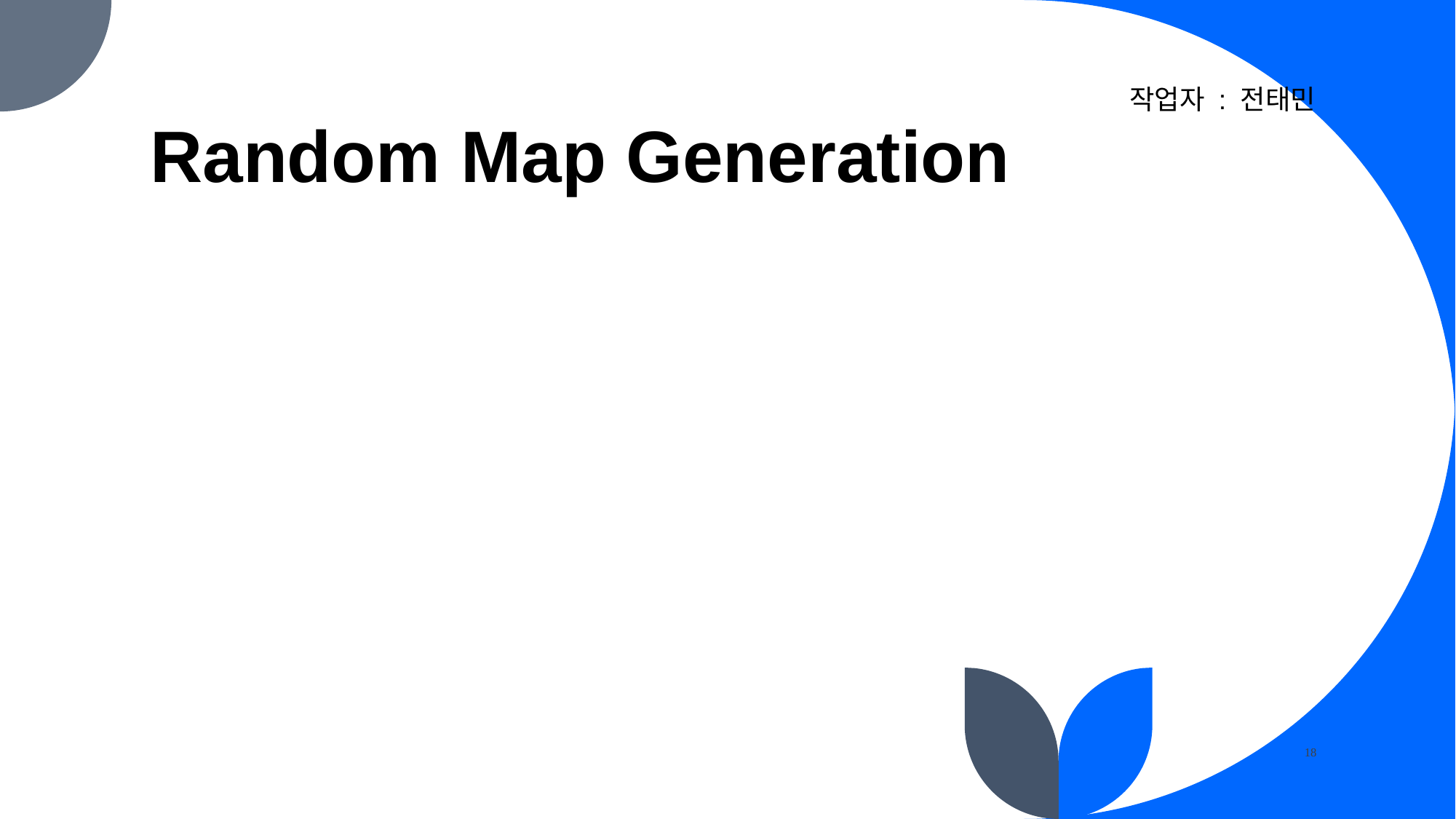

# Random Map Generation
작업자 : 전태민

18